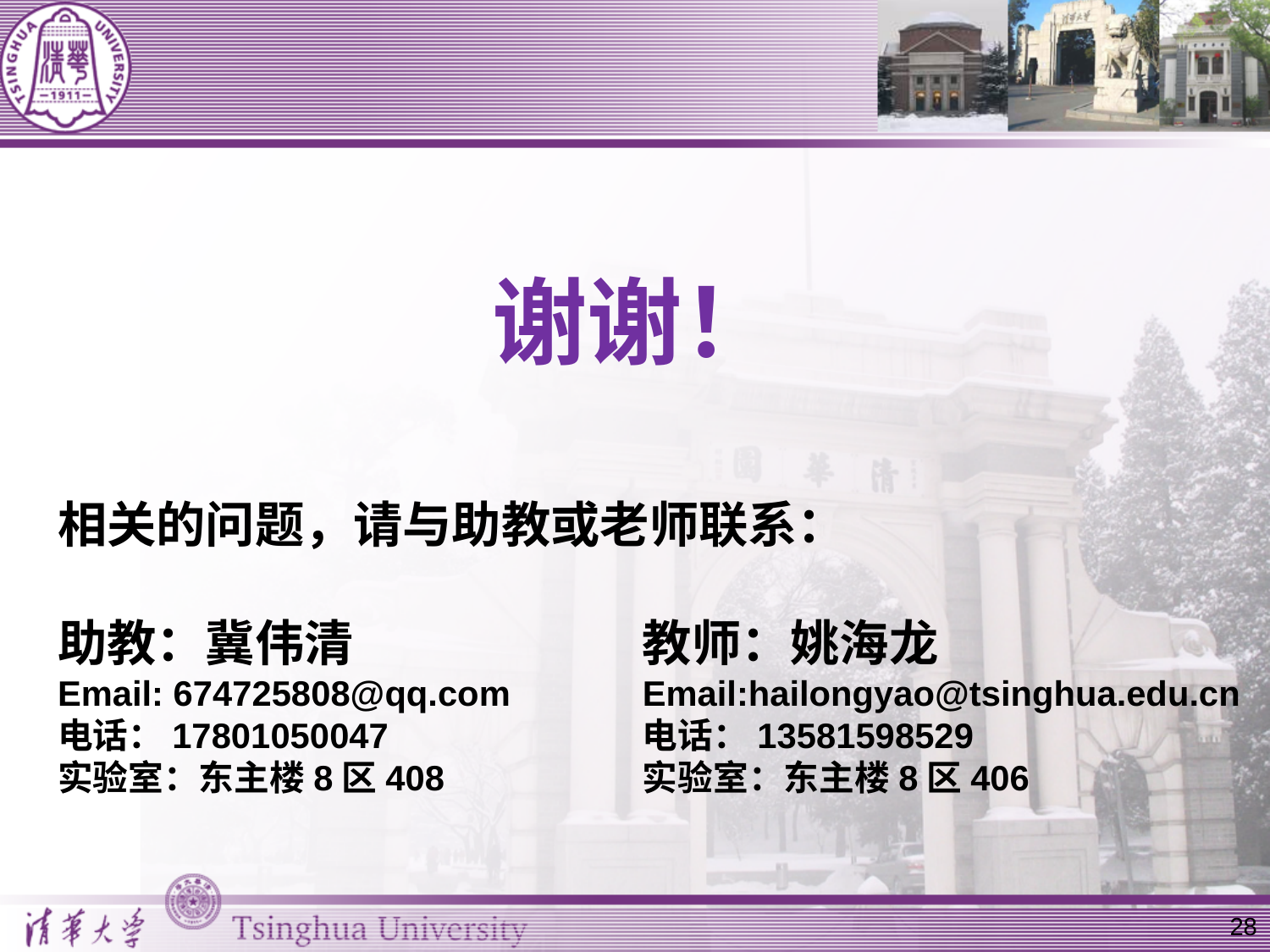

谢谢！
# 相关的问题，请与助教或老师联系： 助教：冀伟清 Email: 674725808@qq.com 电话：17801050047 实验室：东主楼8区408

教师：姚海龙
Email:hailongyao@tsinghua.edu.cn
电话：13581598529
实验室：东主楼8区406
28